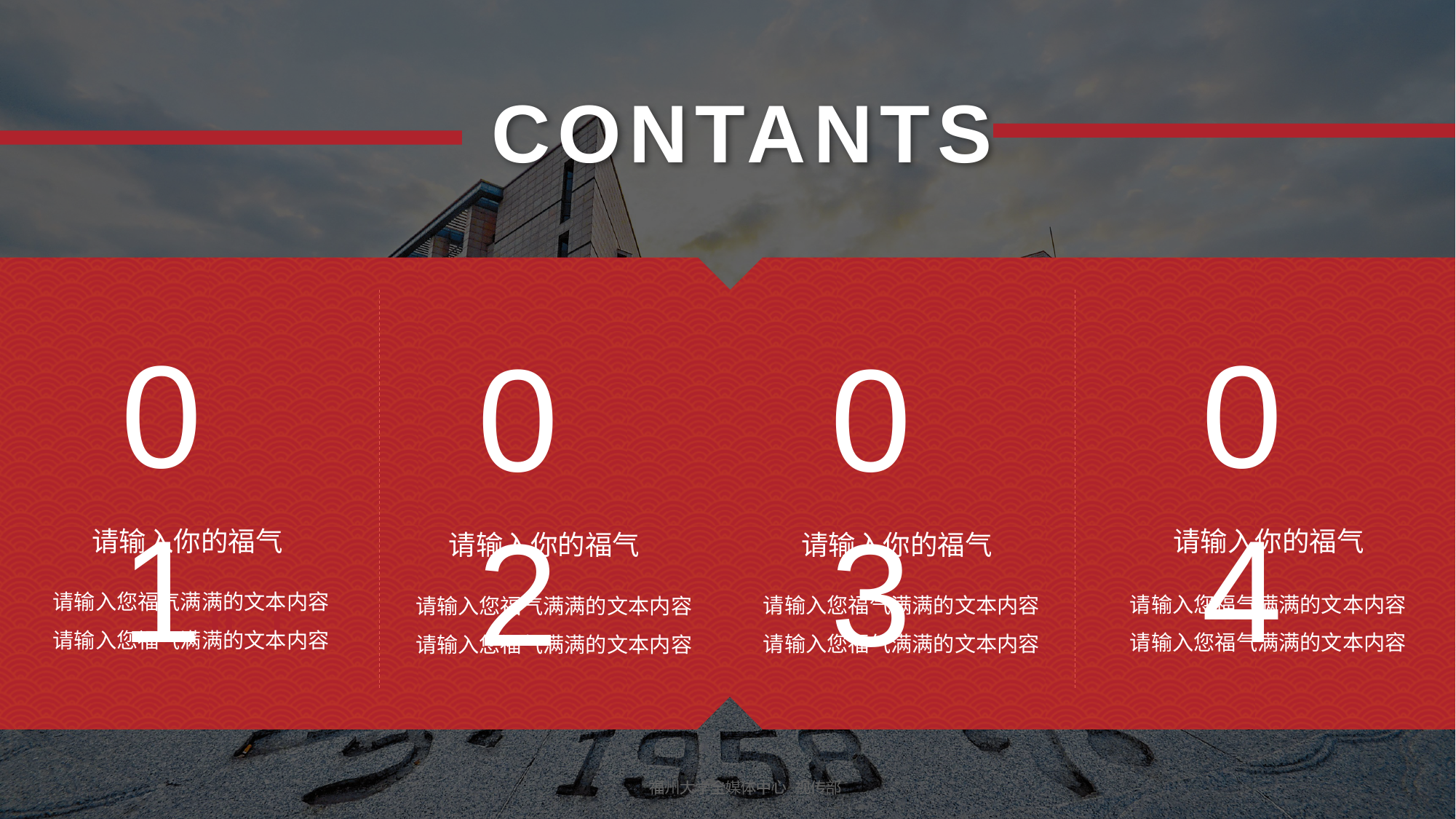

CONTANTS

0 1
请输入你的福气
0 4
请输入你的福气
0 2
请输入你的福气
0 3
请输入你的福气

0 1
请输入您福气满满的文本内容
请输入您福气满满的文本内容

请输入您福气满满的文本内容
请输入您福气满满的文本内容

请输入您福气满满的文本内容
请输入您福气满满的文本内容

请输入您福气满满的文本内容
请输入您福气满满的文本内容